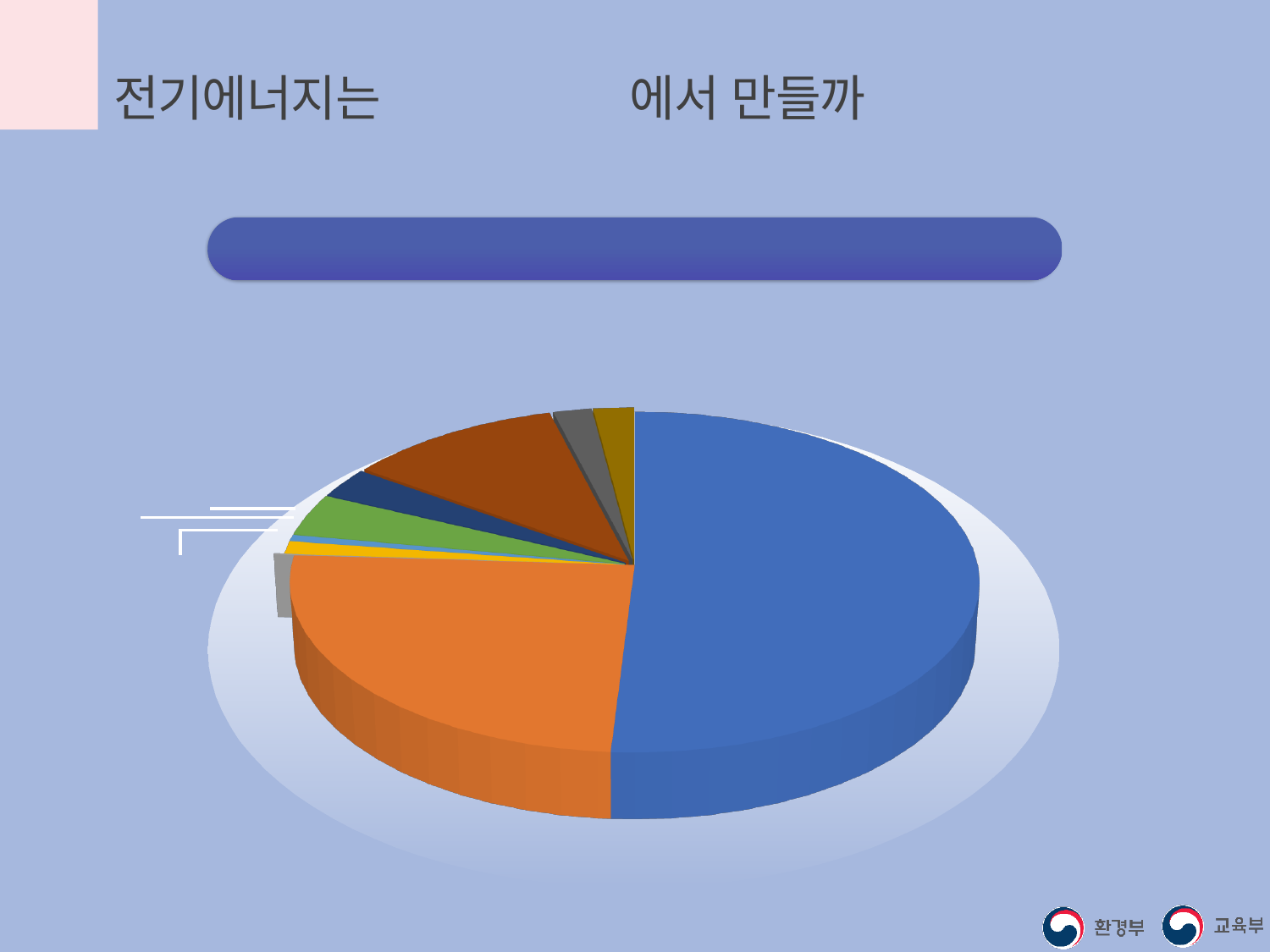

전기에너지는 어떤 발전소에서 만들까

우리나라 신재생에너지원별 발전비중(2018)

연료전지
2.1%
IGCC
2.0%

[unsupported chart]

중력
2.9%
태양광
11.1%

수력
4.0%
폐기물
50.9%
해양0.6%
지열1.2%

바이오
24.9%
태양열0.2%
수열0.1%